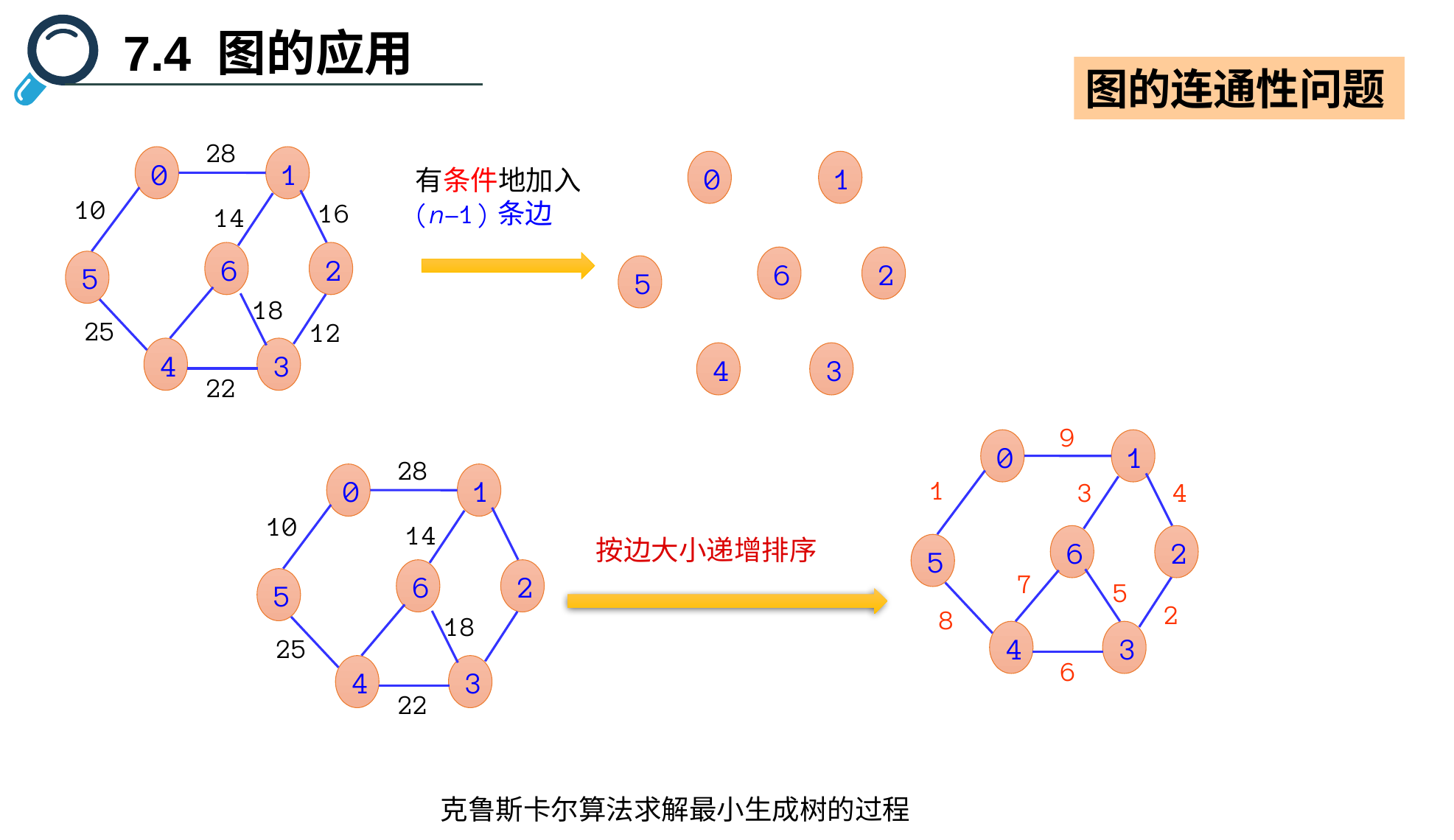

7.4 图的应用
图的连通性问题
28
0
1

10

14
6
2
5
18

25
4
3
22

0
1
6
2
5
4
3
有条件地加入(n-1)条边

16
12
9
0
1

1
3
4

6
2
5
7

5

2
8
4
3
6

28
0
1

10

14
6
2
5
18

25
4
3
22

按边大小递增排序

克鲁斯卡尔算法求解最小生成树的过程